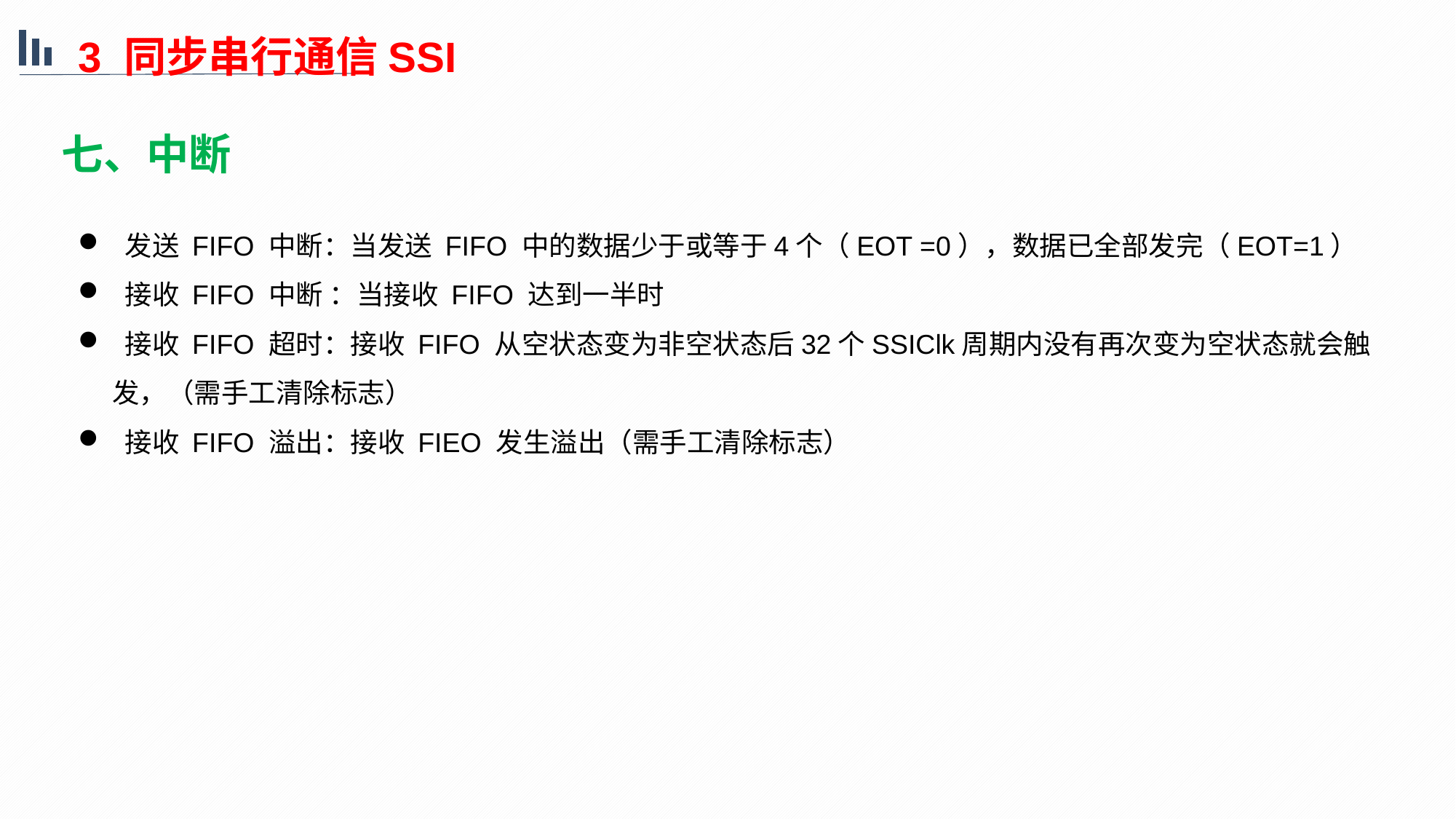

3 同步串行通信SSI

七、中断
 发送 FIFO 中断：当发送 FIFO 中的数据少于或等于4个（EOT =0），数据已全部发完（EOT=1）
 接收 FIFO 中断 ：当接收 FIFO 达到一半时
 接收 FIFO 超时：接收 FIFO 从空状态变为非空状态后32个SSIClk周期内没有再次变为空状态就会触发，（需手工清除标志）
 接收 FIFO 溢出：接收 FIEO 发生溢出（需手工清除标志）